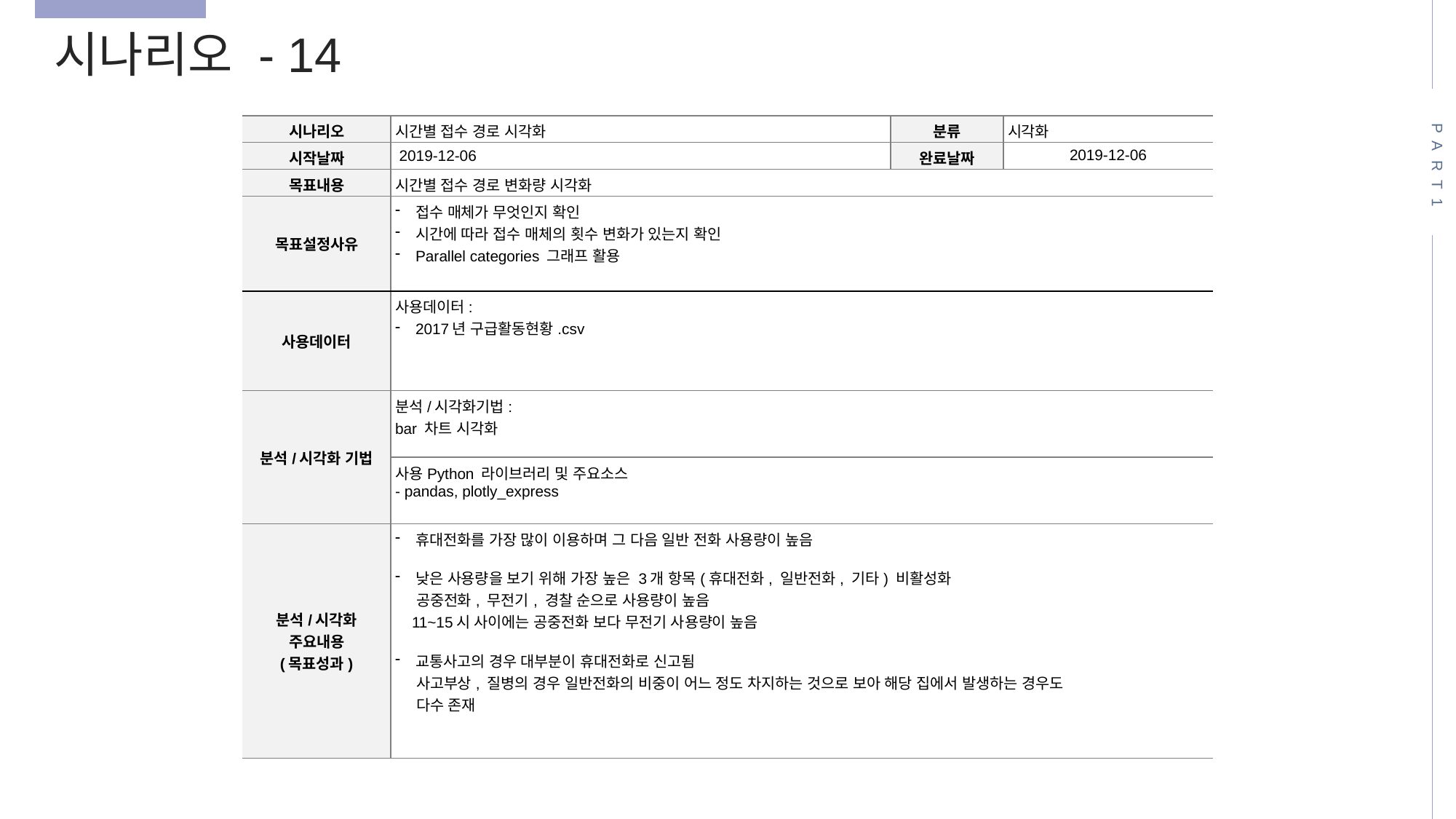

시나리오 - 14
PART1
| 시나리오 | 시간별 접수 경로 시각화 | 분류 | 시각화 |
| --- | --- | --- | --- |
| 시작날짜 | 2019-12-06 | 완료날짜 | 2019-12-06 |
| 목표내용 | 시간별 접수 경로 변화량 시각화 |  |  |
| 목표설정사유 | 접수 매체가 무엇인지 확인 시간에 따라 접수 매체의 횟수 변화가 있는지 확인 Parallel categories 그래프 활용 |  |  |
| 사용데이터 | 사용데이터: 2017년 구급활동현황.csv |  |  |
| 분석/시각화 기법 | 분석/시각화기법: bar 차트 시각화 |  |  |
|  | 사용Python 라이브러리 및 주요소스 - pandas, plotly\_express |  |  |
| 분석/시각화 주요내용 (목표성과) | 휴대전화를 가장 많이 이용하며 그 다음 일반 전화 사용량이 높음 낮은 사용량을 보기 위해 가장 높은 3개 항목(휴대전화, 일반전화, 기타) 비활성화 공중전화, 무전기, 경찰 순으로 사용량이 높음 11~15시 사이에는 공중전화 보다 무전기 사용량이 높음 교통사고의 경우 대부분이 휴대전화로 신고됨 사고부상, 질병의 경우 일반전화의 비중이 어느 정도 차지하는 것으로 보아 해당 집에서 발생하는 경우도 다수 존재 |  |  |